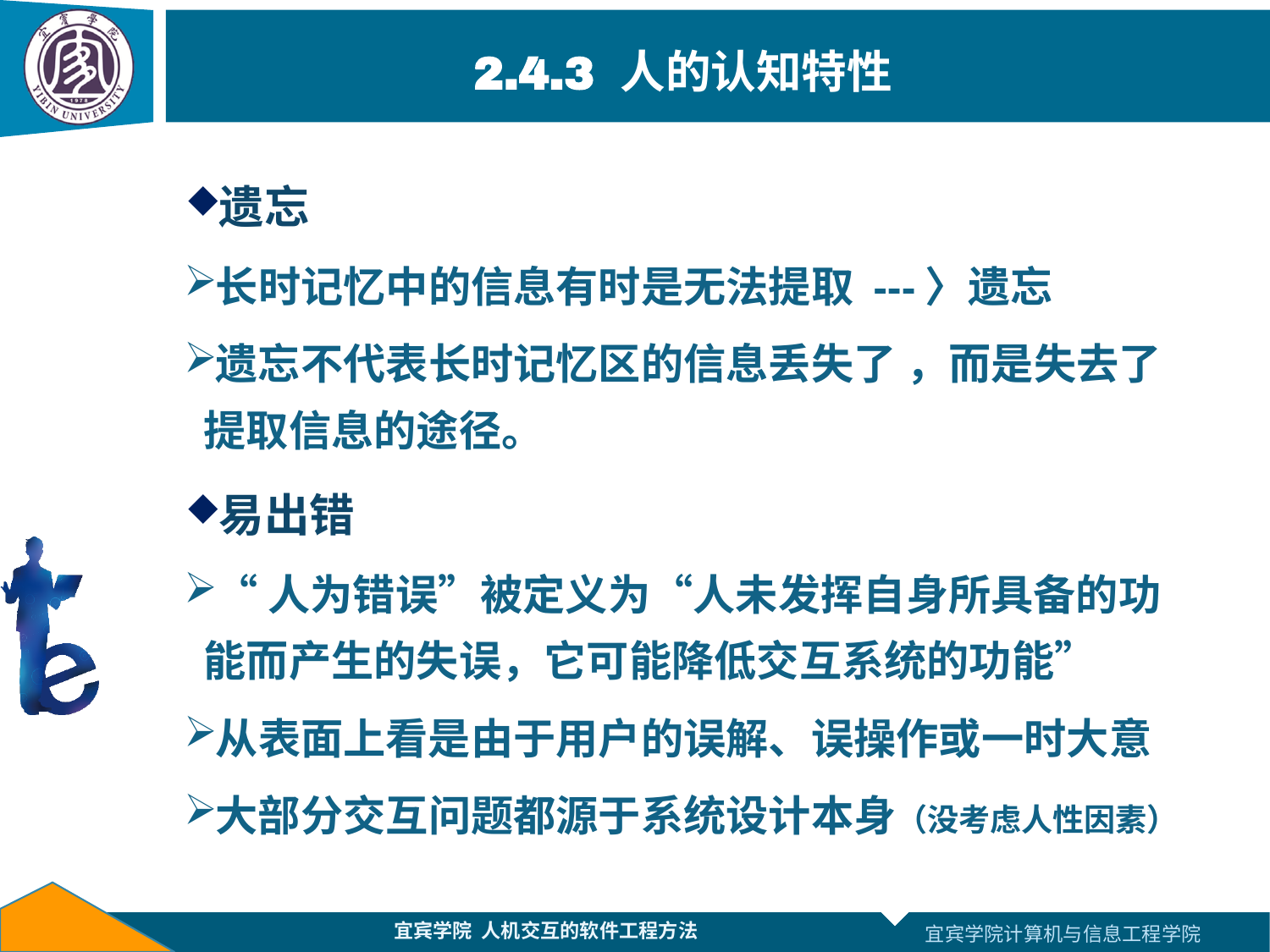

# 2.4.3 人的认知特性
遗忘
长时记忆中的信息有时是无法提取 ---〉遗忘
遗忘不代表长时记忆区的信息丢失了 ，而是失去了提取信息的途径。
易出错
“人为错误”被定义为“人未发挥自身所具备的功能而产生的失误，它可能降低交互系统的功能”
从表面上看是由于用户的误解、误操作或一时大意
大部分交互问题都源于系统设计本身（没考虑人性因素）
41
宜宾学院  人机交互的软件工程方法